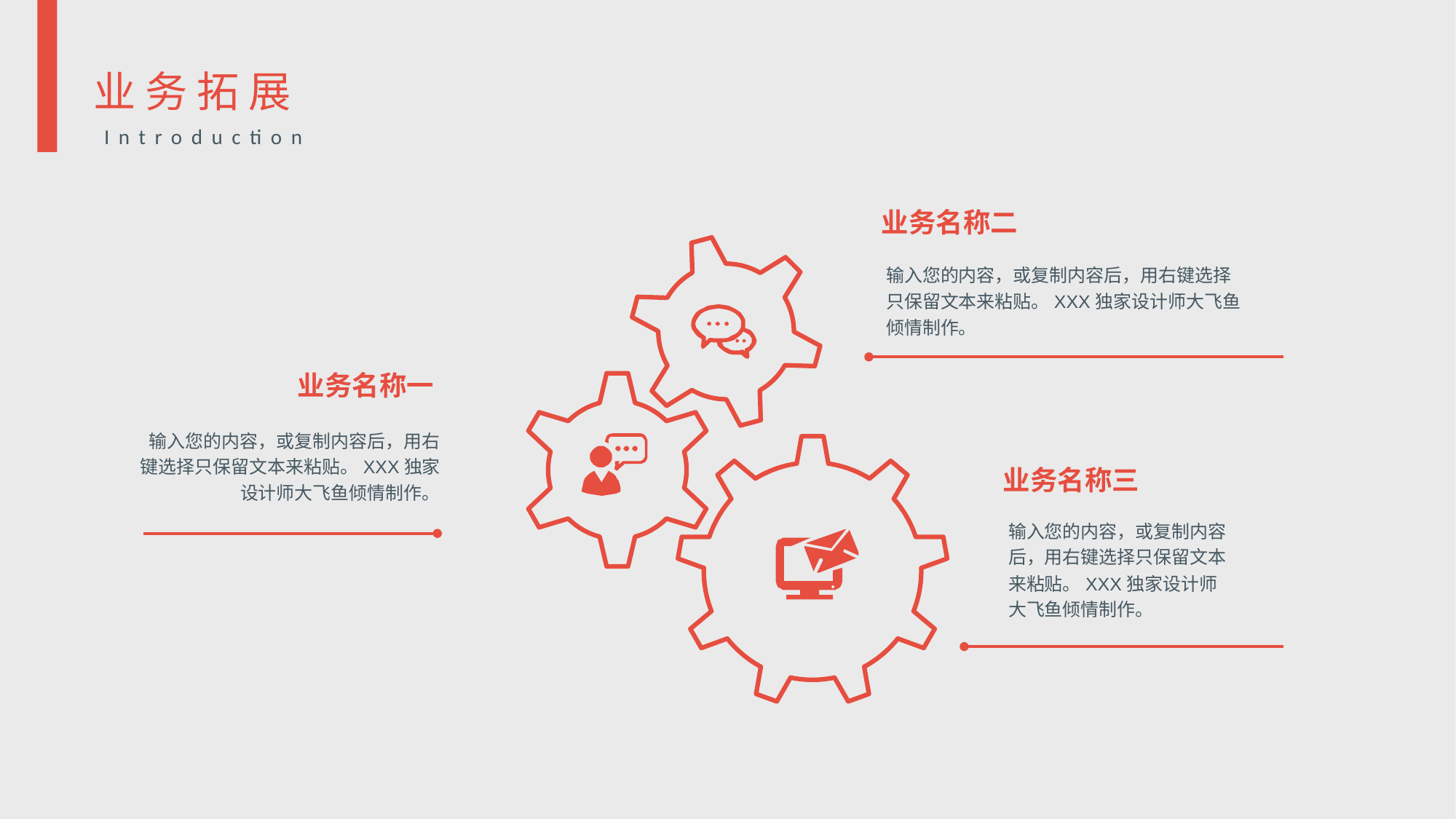

业务拓展
Introduction
业务名称二

输入您的内容，或复制内容后，用右键选择只保留文本来粘贴。XXX独家设计师大飞鱼倾情制作。

业务名称一

输入您的内容，或复制内容后，用右键选择只保留文本来粘贴。XXX独家设计师大飞鱼倾情制作。

业务名称三
输入您的内容，或复制内容后，用右键选择只保留文本来粘贴。XXX独家设计师大飞鱼倾情制作。